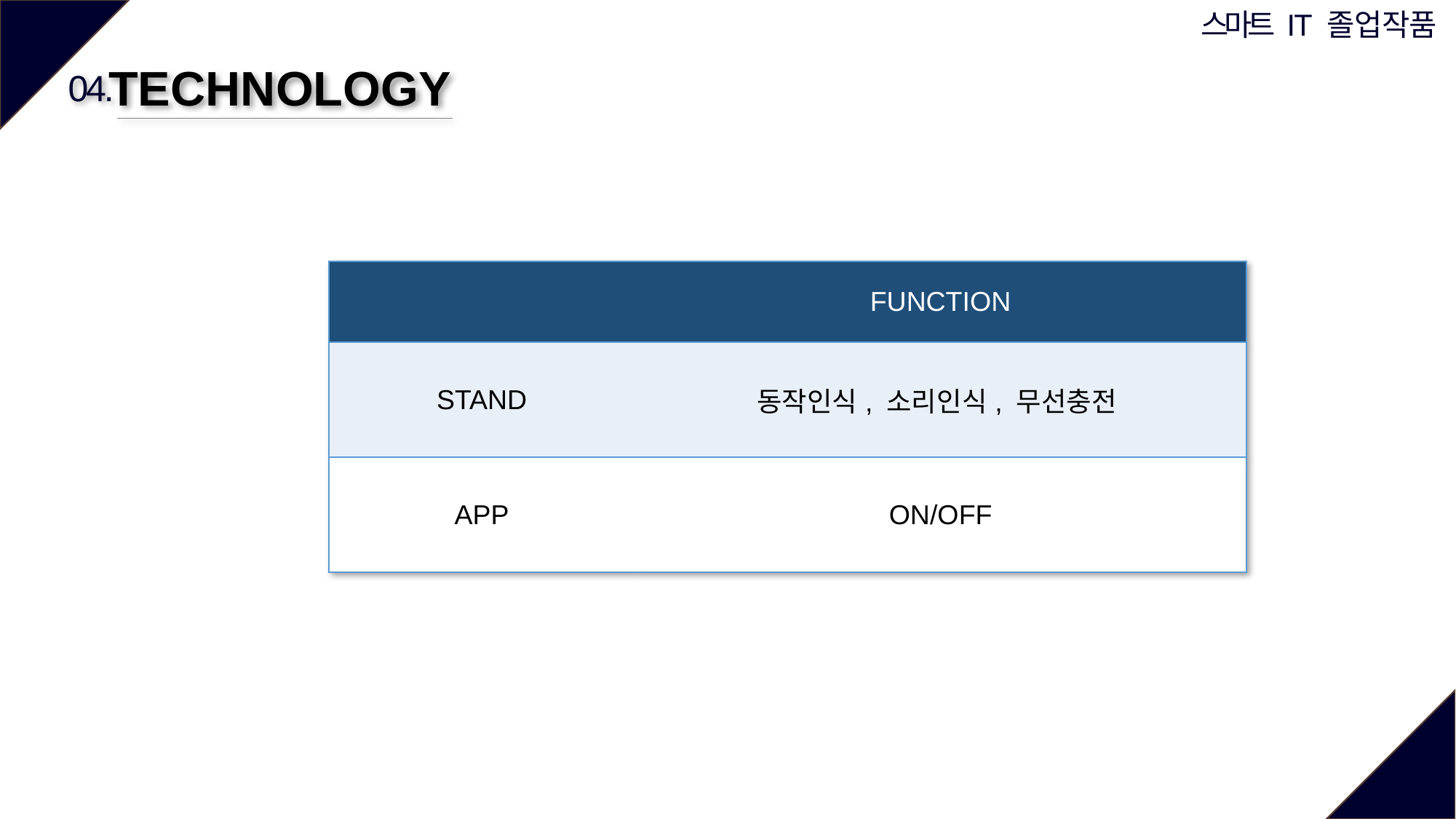

TECHNOLOGY
04.
|  | FUNCTION |
| --- | --- |
| STAND | 동작인식, 소리인식, 무선충전 |
| APP | ON/OFF |